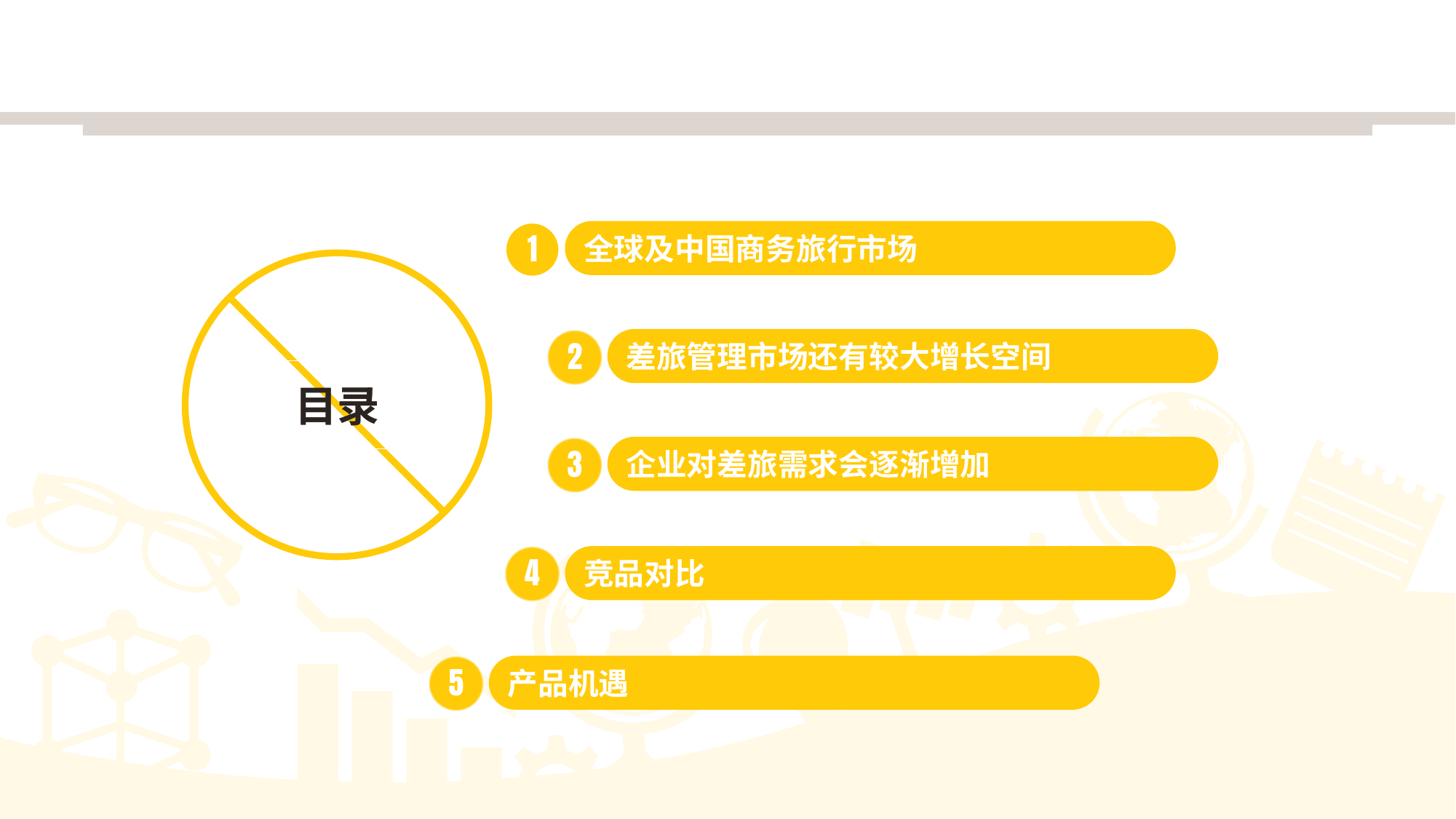

全球及中国商务旅行市场
1

差旅管理市场还有较大增长空间
2
目录
企业对差旅需求会逐渐增加
3
竞品对比
4
产品机遇
5